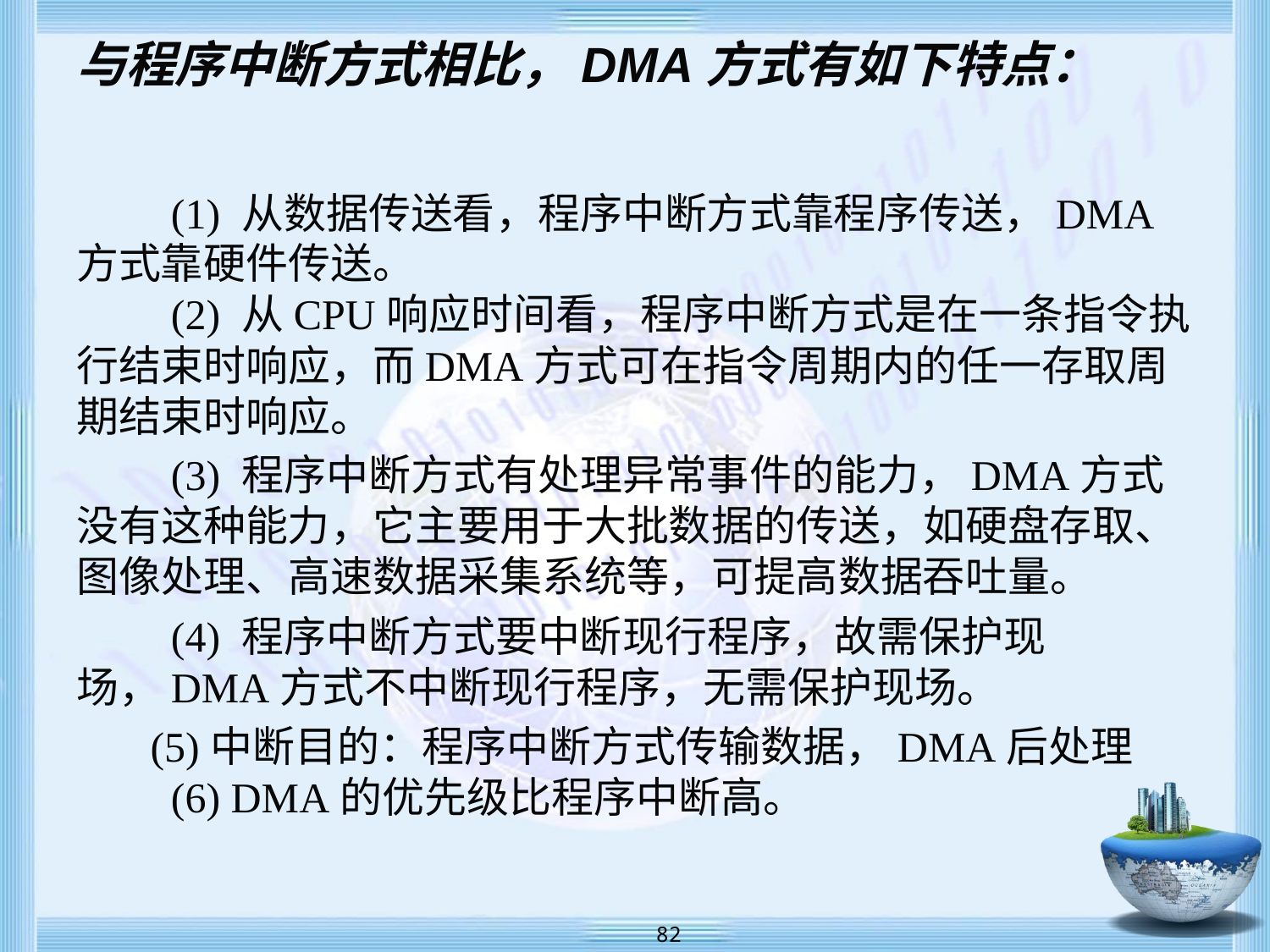

# 与程序中断方式相比，DMA方式有如下特点：
　　(1) 从数据传送看，程序中断方式靠程序传送，DMA方式靠硬件传送。
　　(2) 从CPU响应时间看，程序中断方式是在一条指令执行结束时响应，而DMA方式可在指令周期内的任一存取周期结束时响应。
　　(3) 程序中断方式有处理异常事件的能力，DMA方式没有这种能力，它主要用于大批数据的传送，如硬盘存取、图像处理、高速数据采集系统等，可提高数据吞吐量。
　　(4) 程序中断方式要中断现行程序，故需保护现场，DMA方式不中断现行程序，无需保护现场。
       (5)中断目的：程序中断方式传输数据，DMA后处理
　　(6) DMA的优先级比程序中断高。

    82